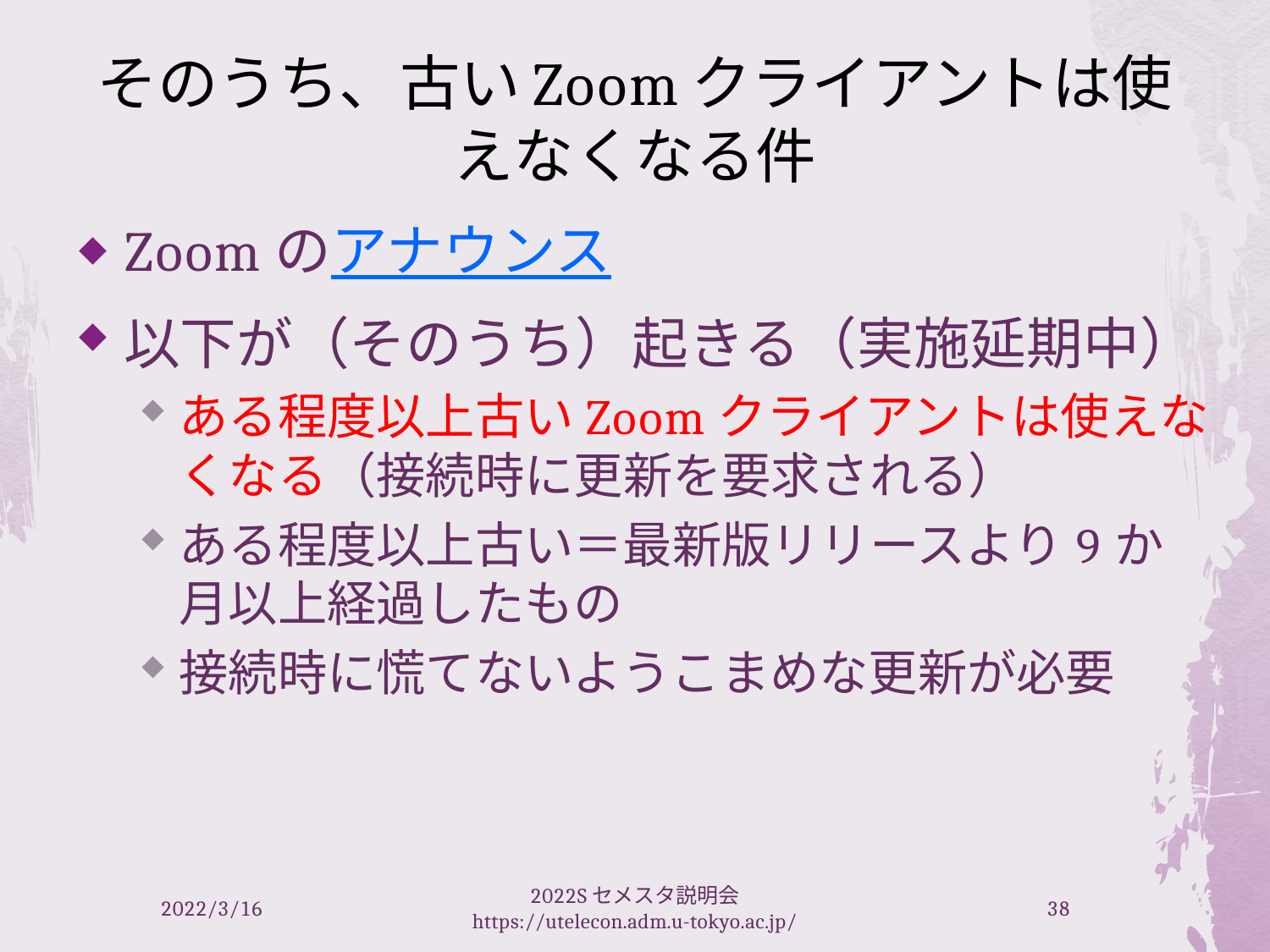

# そのうち、古いZoomクライアントは使えなくなる件
Zoomのアナウンス
以下が（そのうち）起きる（実施延期中）
ある程度以上古いZoomクライアントは使えなくなる（接続時に更新を要求される）
ある程度以上古い＝最新版リリースより9か月以上経過したもの
接続時に慌てないようこまめな更新が必要
2022/3/16
2022Sセメスタ説明会 https://utelecon.adm.u-tokyo.ac.jp/
38